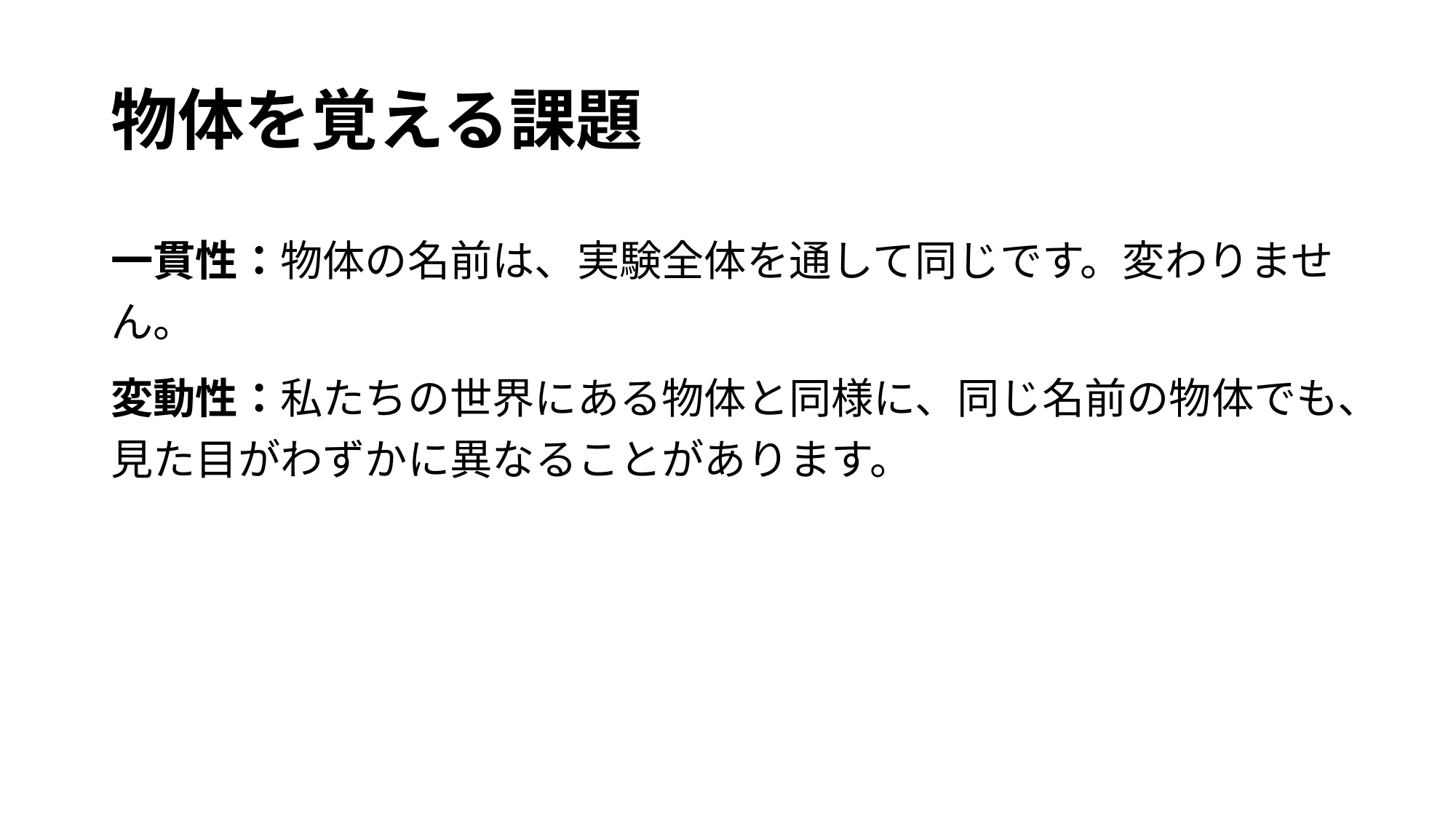

# 物体を覚える課題
一貫性：物体の名前は、実験全体を通して同じです。変わりません。
変動性：私たちの世界にある物体と同様に、同じ名前の物体でも、見た目がわずかに異なることがあります。